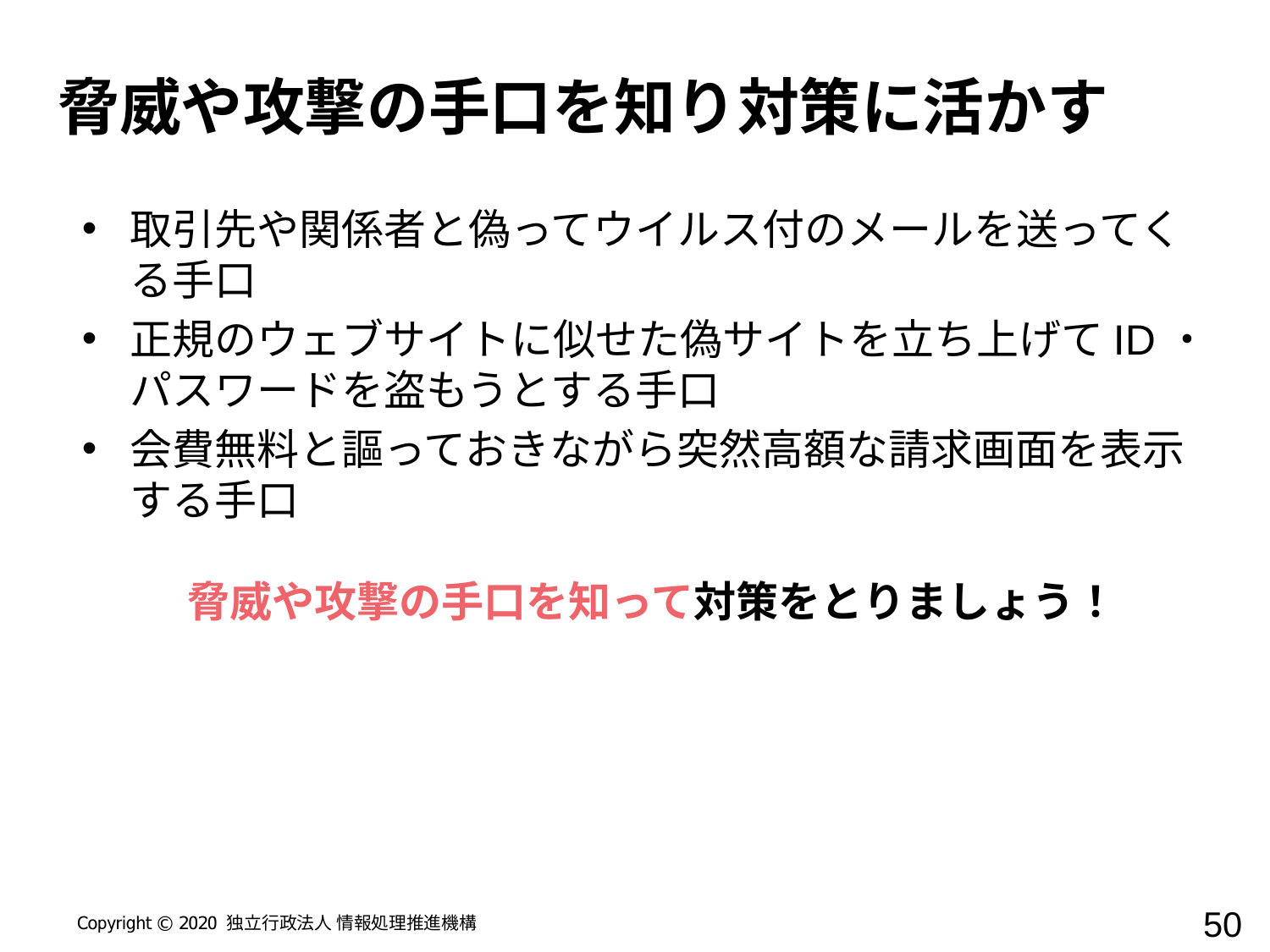

# 脅威や攻撃の手口を知り対策に活かす
取引先や関係者と偽ってウイルス付のメールを送ってくる手口
正規のウェブサイトに似せた偽サイトを立ち上げてID・パスワードを盗もうとする手口
会費無料と謳っておきながら突然高額な請求画面を表示する手口

脅威や攻撃の手口を知って対策をとりましょう！